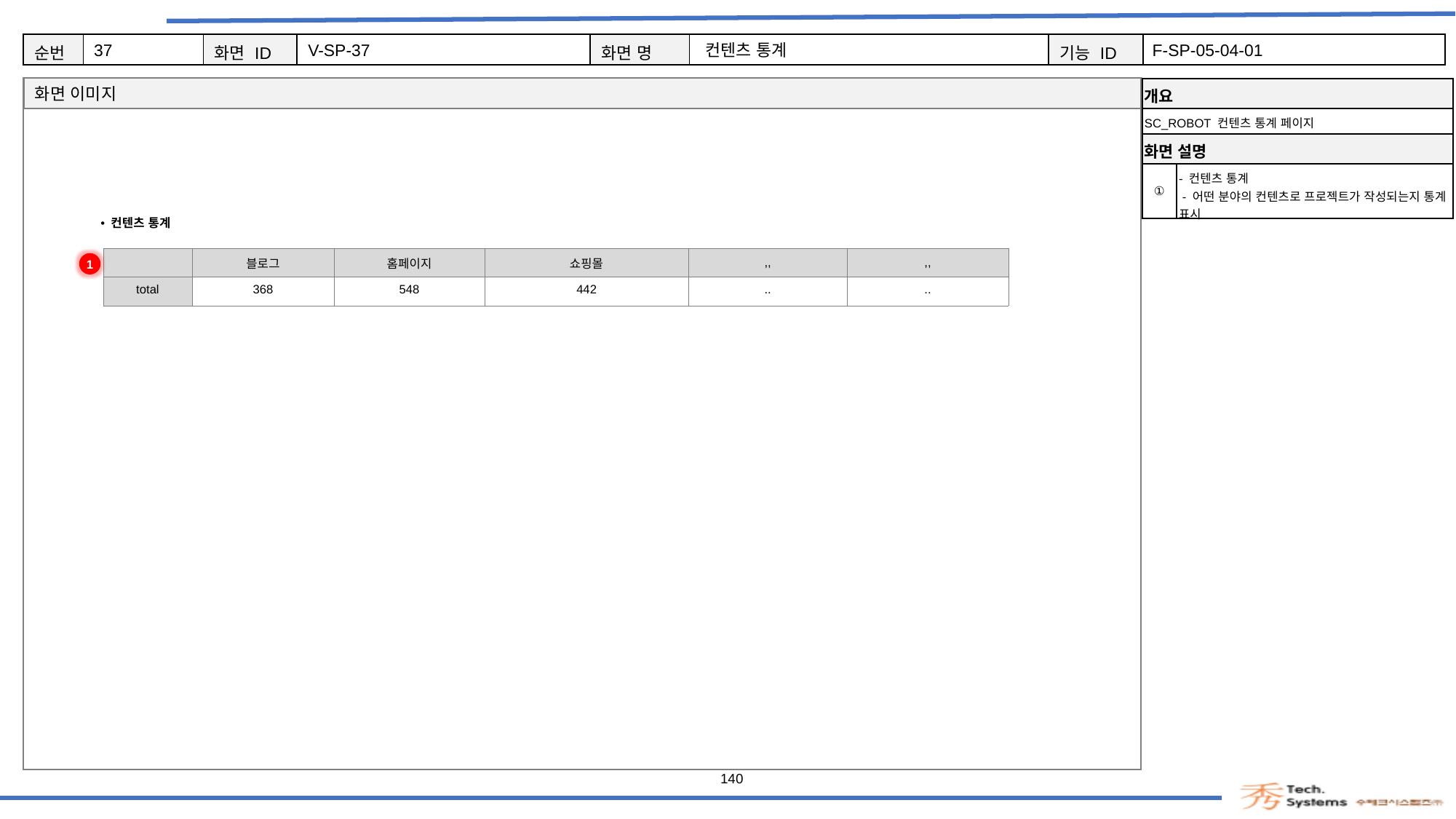

37
V-SP-37
컨텐츠 통계
F-SP-05-04-01
| 개요 |  |
| --- | --- |
| SC\_ROBOT 컨텐츠 통계 페이지 |  |
| 화면 설명 | Description |
| ① | - 컨텐츠 통계 - 어떤 분야의 컨텐츠로 프로젝트가 작성되는지 통계 표시 |
컨텐츠 통계
|  | 블로그 | 홈페이지 | 쇼핑몰 | ,, | ,, |
| --- | --- | --- | --- | --- | --- |
| total | 368 | 548 | 442 | .. | .. |
1